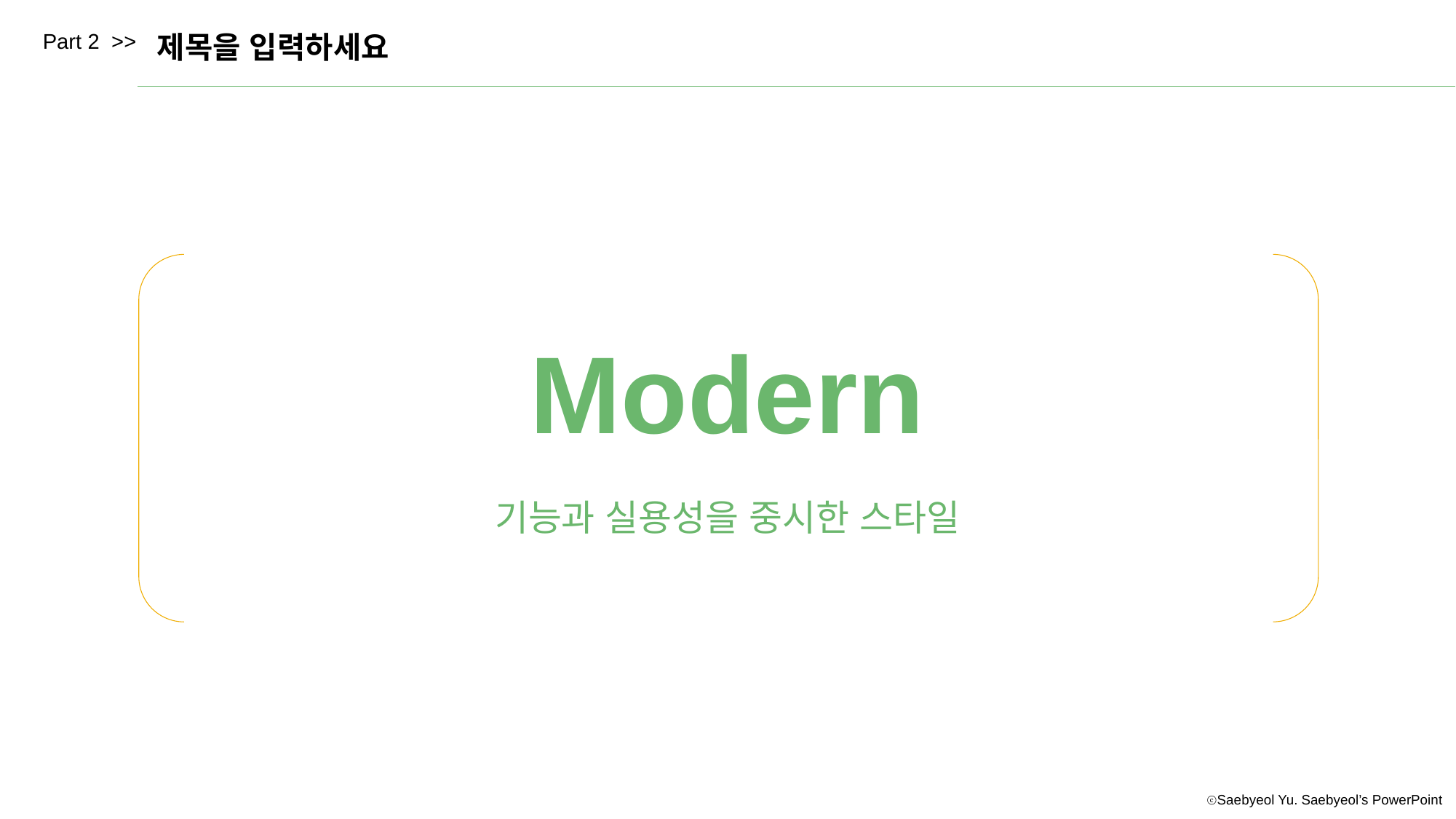

Part 2  >>
제목을 입력하세요

Modern
기능과 실용성을 중시한 스타일